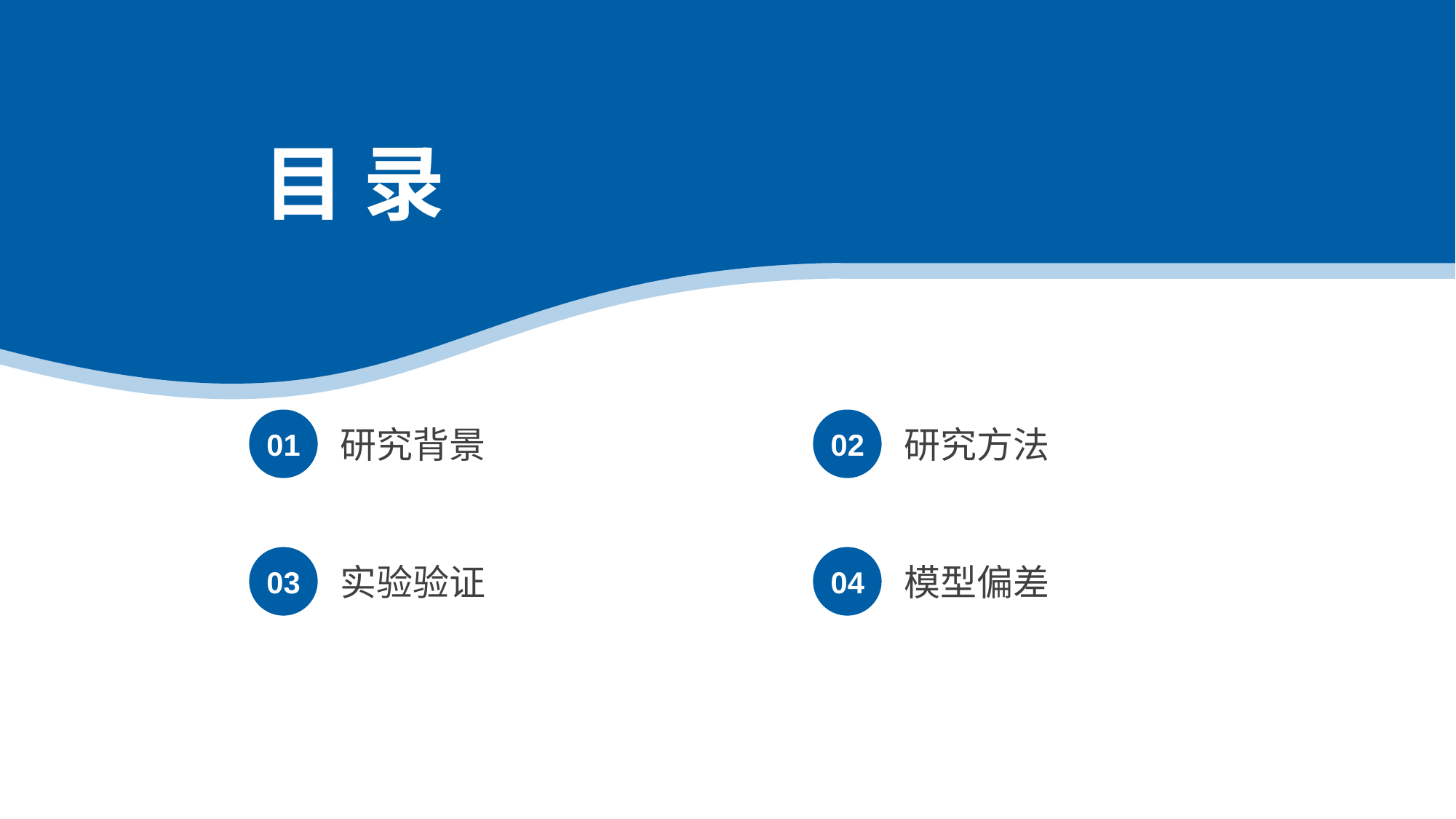

目 录

研究背景
研究方法
01
02

实验验证
模型偏差
03
04